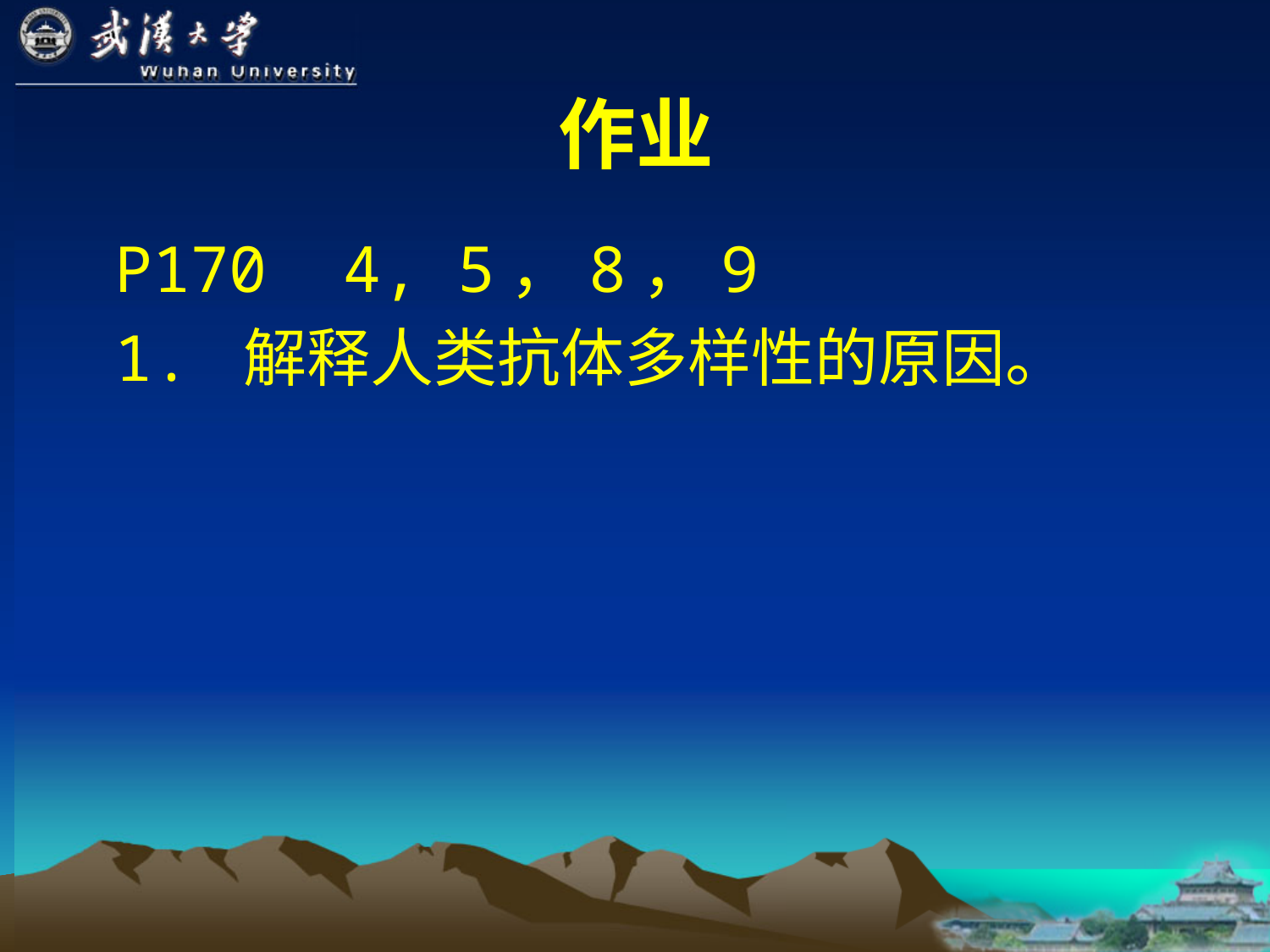

# 作业
 P170  4, 5，8，9
 1. 解释人类抗体多样性的原因。